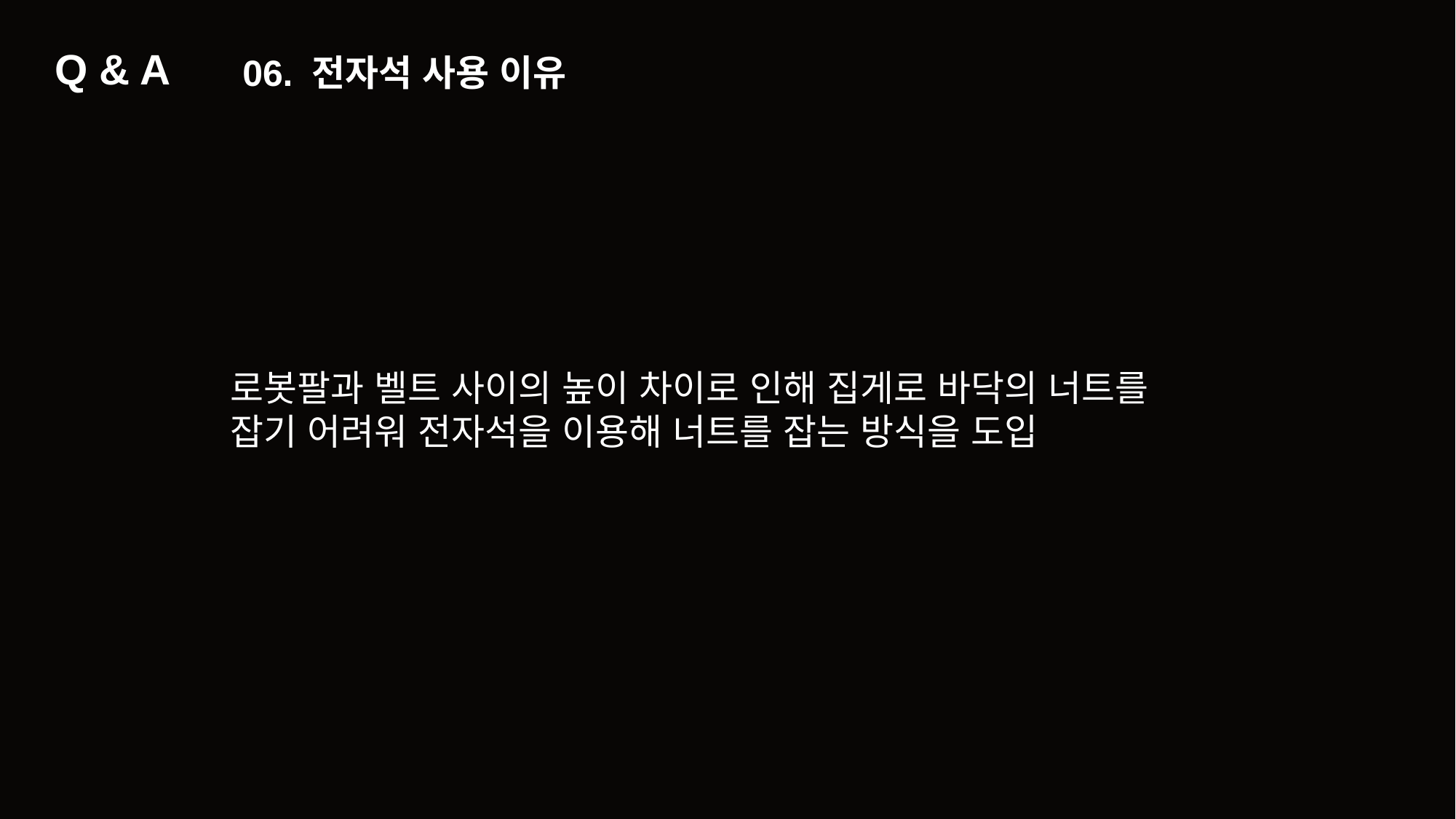

Q & A
06. 전자석 사용 이유
로봇팔과 벨트 사이의 높이 차이로 인해 집게로 바닥의 너트를 잡기 어려워 전자석을 이용해 너트를 잡는 방식을 도입